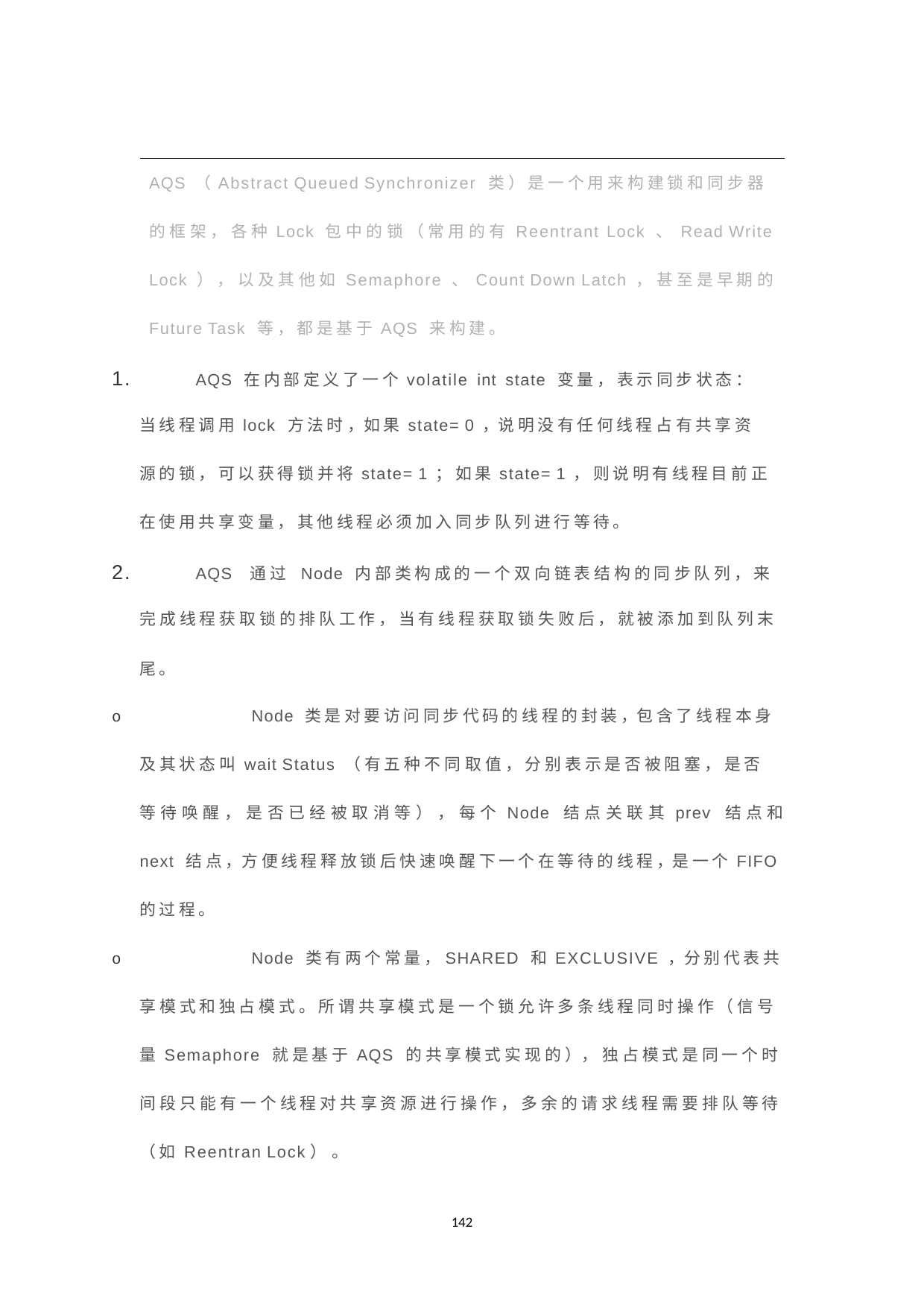

AQS （ Abstract Queued Synchronizer 类） 是一个用来构建锁和同步器
的 框 架 ， 各 种 Lock 包 中 的 锁 （ 常 用 的 有 Reentrant Lock 、 Read Write Lock ） ， 以 及 其 他 如 Semaphore 、 Count Down Latch ， 甚 至是早期的 Future Task 等， 都是基于 AQS 来构建。
1.
AQS 在内部定义了一个 volatile int state 变量， 表示同步状态：
当线程调用 lock 方法时 ，如果 state= 0 ，说明没有任何线程占有共享资
源的锁， 可以获得锁并将 state= 1 ； 如果 state= 1 ， 则说明有线程目前正 在使用共享变量， 其他线程必须加入同步队列进行等待。
2.
AQS  通过	Node 内部类构 成的一个双向链 表结构的同步 队列， 来
完成线 程获取锁的 排队工作， 当有线程获 取锁失败后 ， 就被添加 到队列末

尾。
Node 类是对要访问同步代码的线程的封装 ，包 含了线程本身
o
及其状态叫 wait Status （ 有五种不同 取值， 分别表示是否被阻塞， 是否
等待 唤醒 ， 是 否已经 被取 消等 ） ， 每个 Node 结点 关联 其 prev 结点 和 next 结点 ，方 便线程释放锁后快速唤醒下一个在等待的线程 ，是 一个 FIFO  的过程。
Node 类有两个常量，SHARED 和 EXCLUSIVE ，分别代表共
o
享模式 和独占模式 。 所谓共享 模式是一个 锁允许多条 线程同时操 作（ 信号
量 Semaphore 就是基于 AQS 的共享模式实现的）， 独占模式是同一个 时间段 只能有一个 线程对共享 资源进行操 作， 多余的 请求线程需 要排队等 待（ 如 Reentran Lock） 。
142